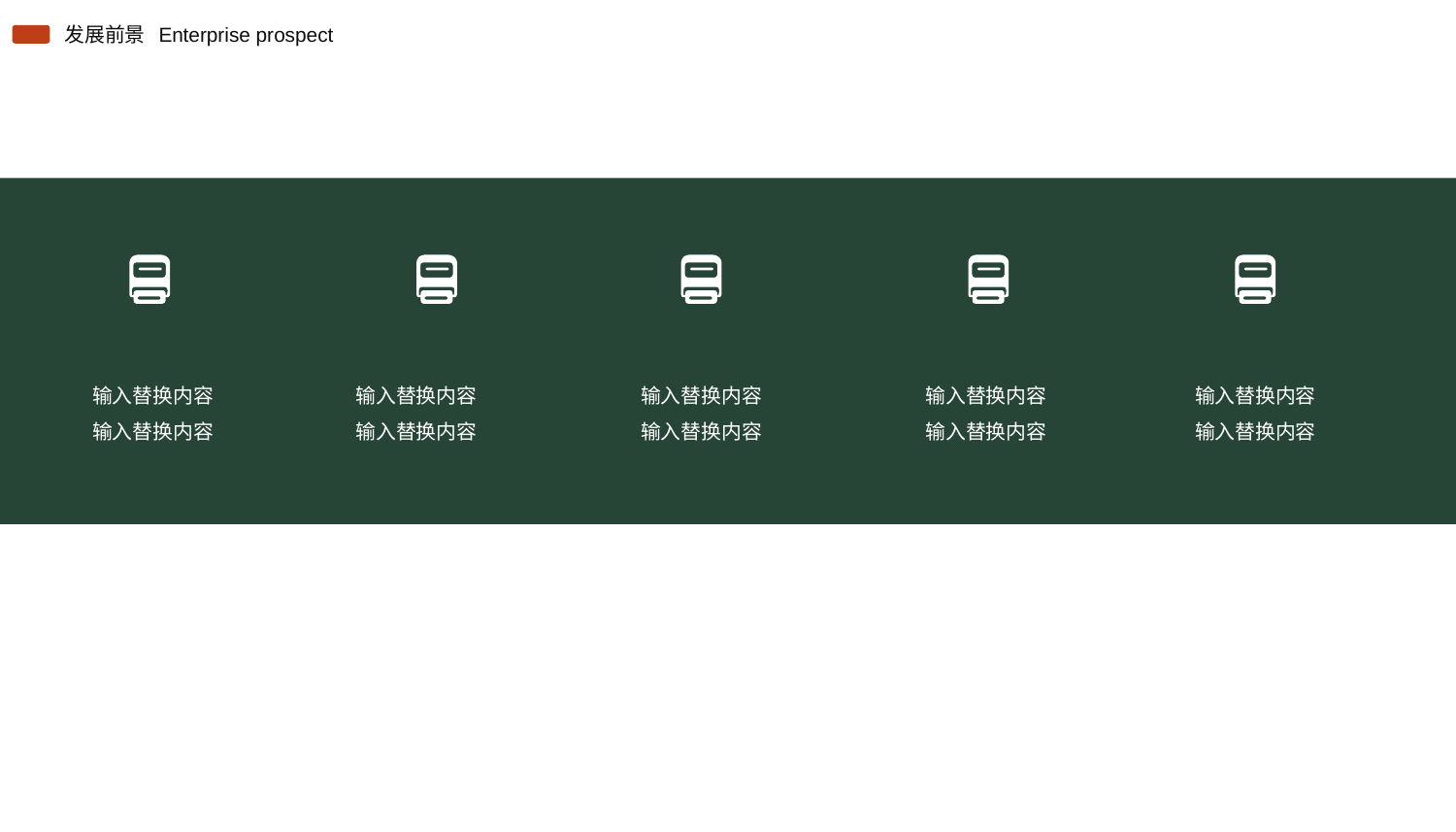

发展前景
Enterprise prospect

输入替换内容
输入替换内容
输入替换内容
输入替换内容
输入替换内容
输入替换内容
输入替换内容
输入替换内容
输入替换内容
输入替换内容